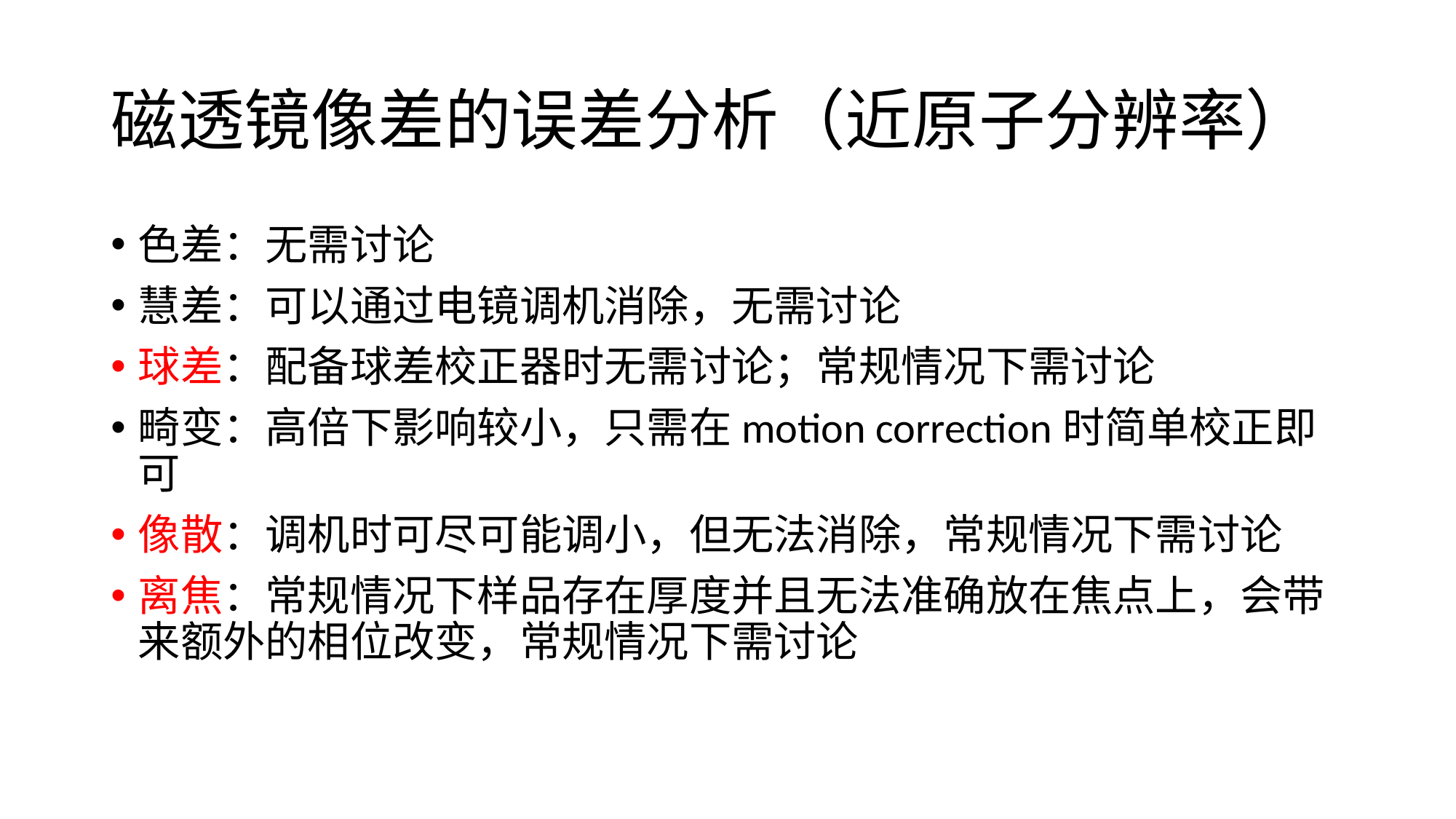

# 磁透镜像差的误差分析（近原子分辨率）
色差：无需讨论
慧差：可以通过电镜调机消除，无需讨论
球差：配备球差校正器时无需讨论；常规情况下需讨论
畸变：高倍下影响较小，只需在motion correction时简单校正即可
像散：调机时可尽可能调小，但无法消除，常规情况下需讨论
离焦：常规情况下样品存在厚度并且无法准确放在焦点上，会带来额外的相位改变，常规情况下需讨论